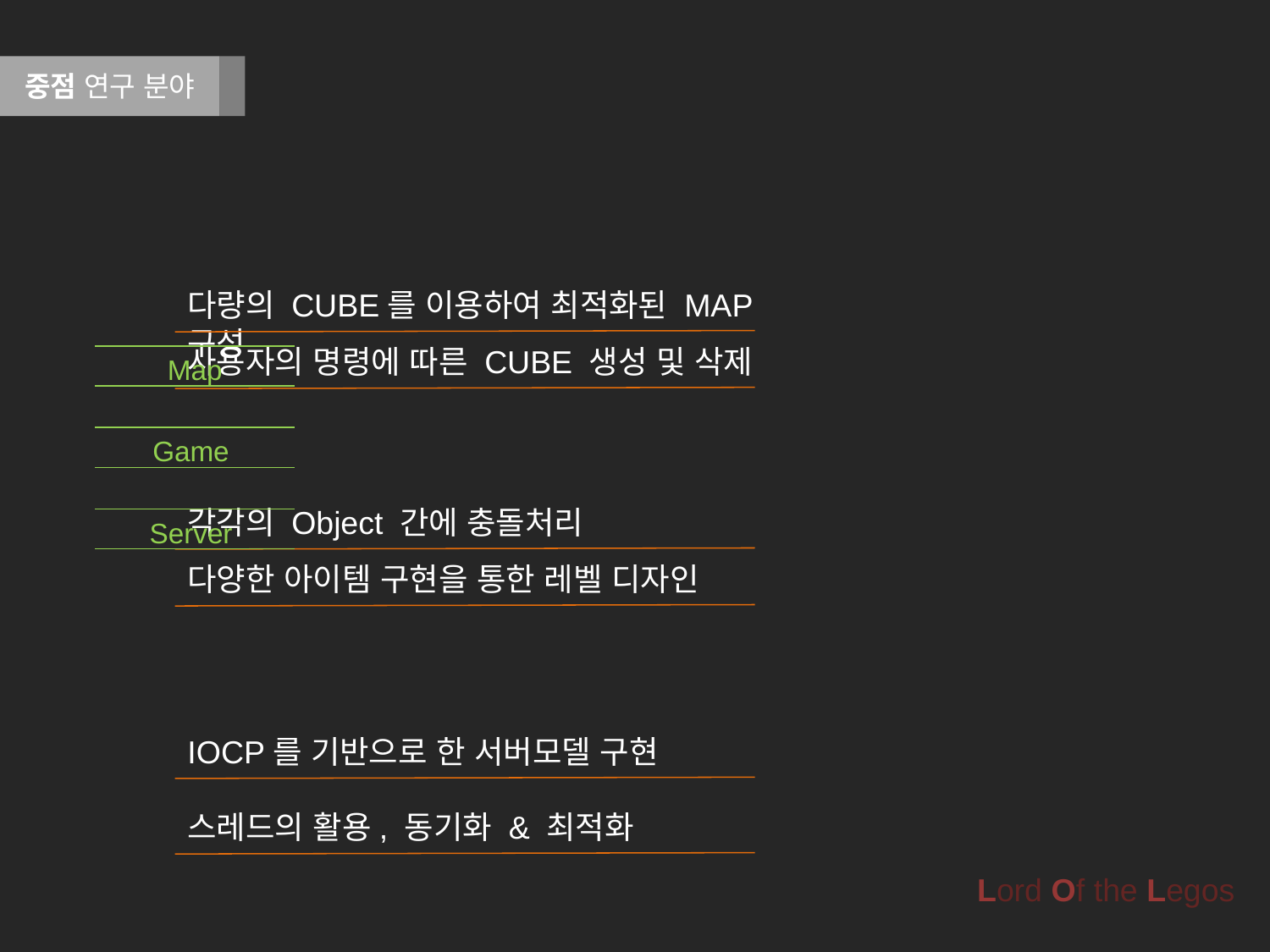

중점 연구 분야

다량의 CUBE를 이용하여 최적화된 MAP 구성
사용자의 명령에 따른 CUBE 생성 및 삭제
Map
Game
각각의 Object 간에 충돌처리
Server
다양한 아이템 구현을 통한 레벨 디자인
IOCP를 기반으로 한 서버모델 구현
스레드의 활용, 동기화 & 최적화
Lord Of the Legos